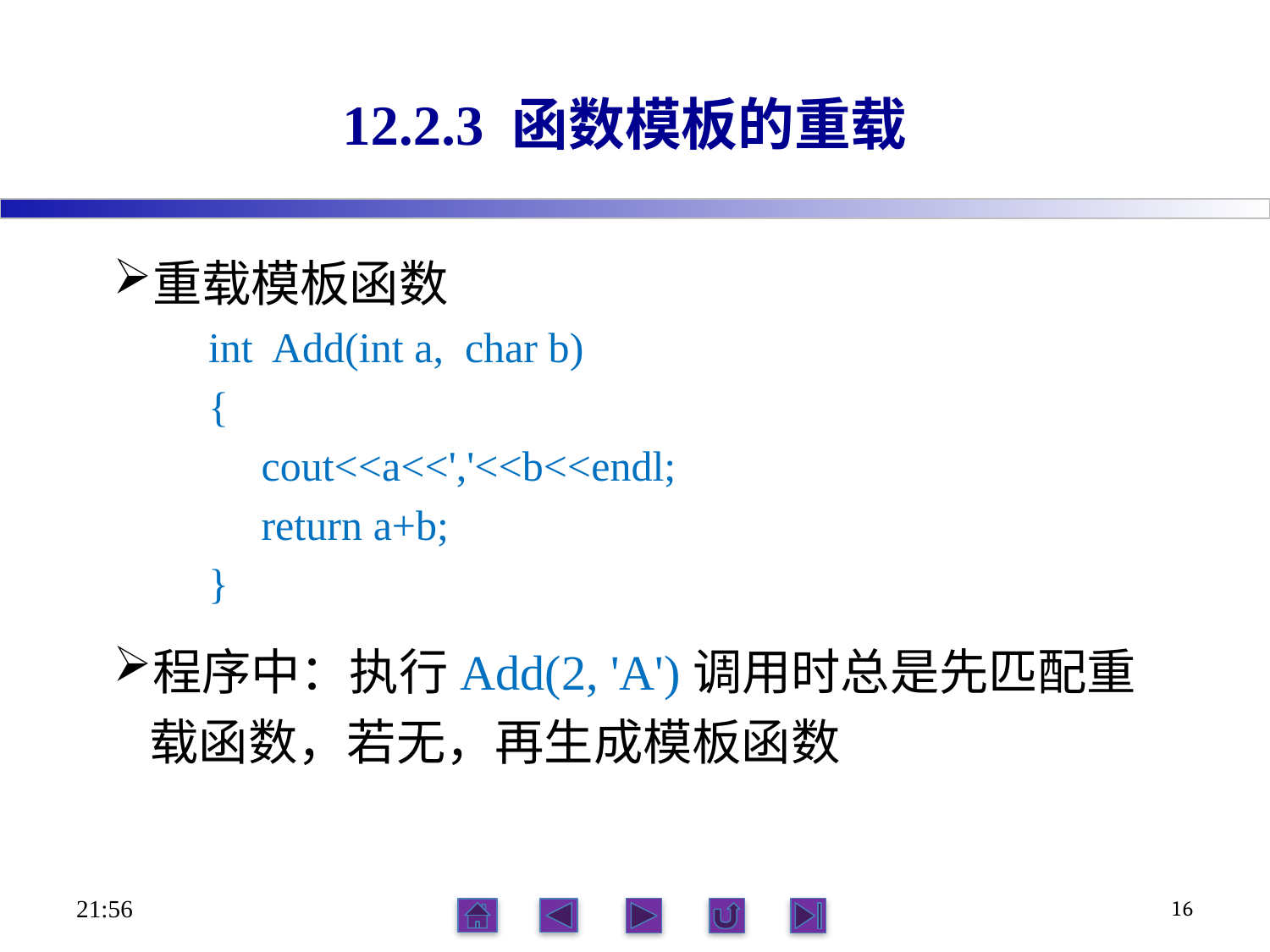

# 12.2.3 函数模板的重载
重载模板函数
int  Add(int a,  char b)
{
     cout<<a<<','<<b<<endl;
     return a+b;
}
程序中：执行Add(2, 'A')调用时总是先匹配重载函数，若无，再生成模板函数

21:56
16